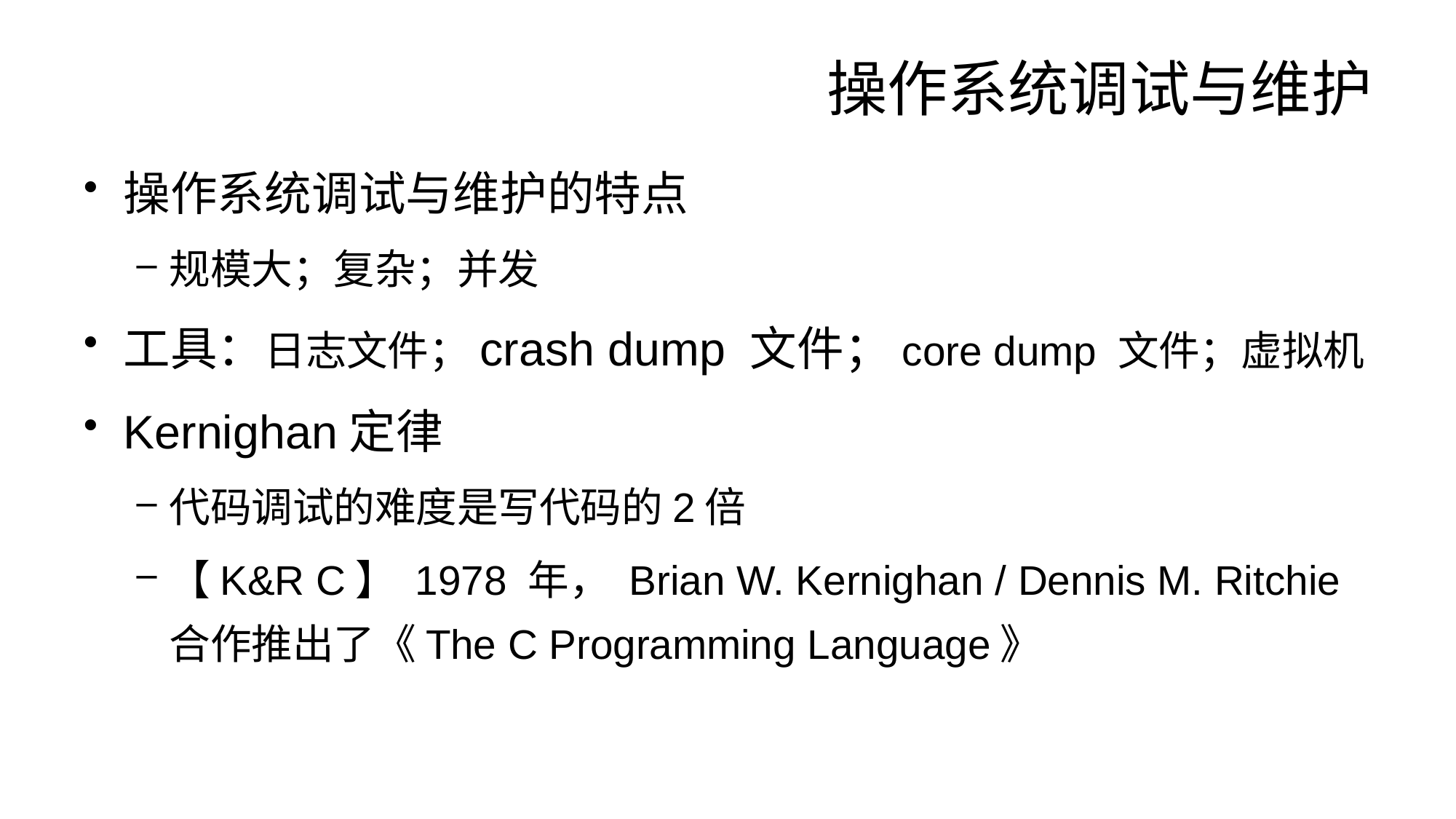

# 操作系统调试与维护
操作系统调试与维护的特点
规模大；复杂；并发
工具：日志文件；crash dump 文件；core dump 文件；虚拟机
Kernighan定律
代码调试的难度是写代码的2倍
【K&R C】 1978 年， Brian W. Kernighan / Dennis M. Ritchie 合作推出了《The C Programming Language》